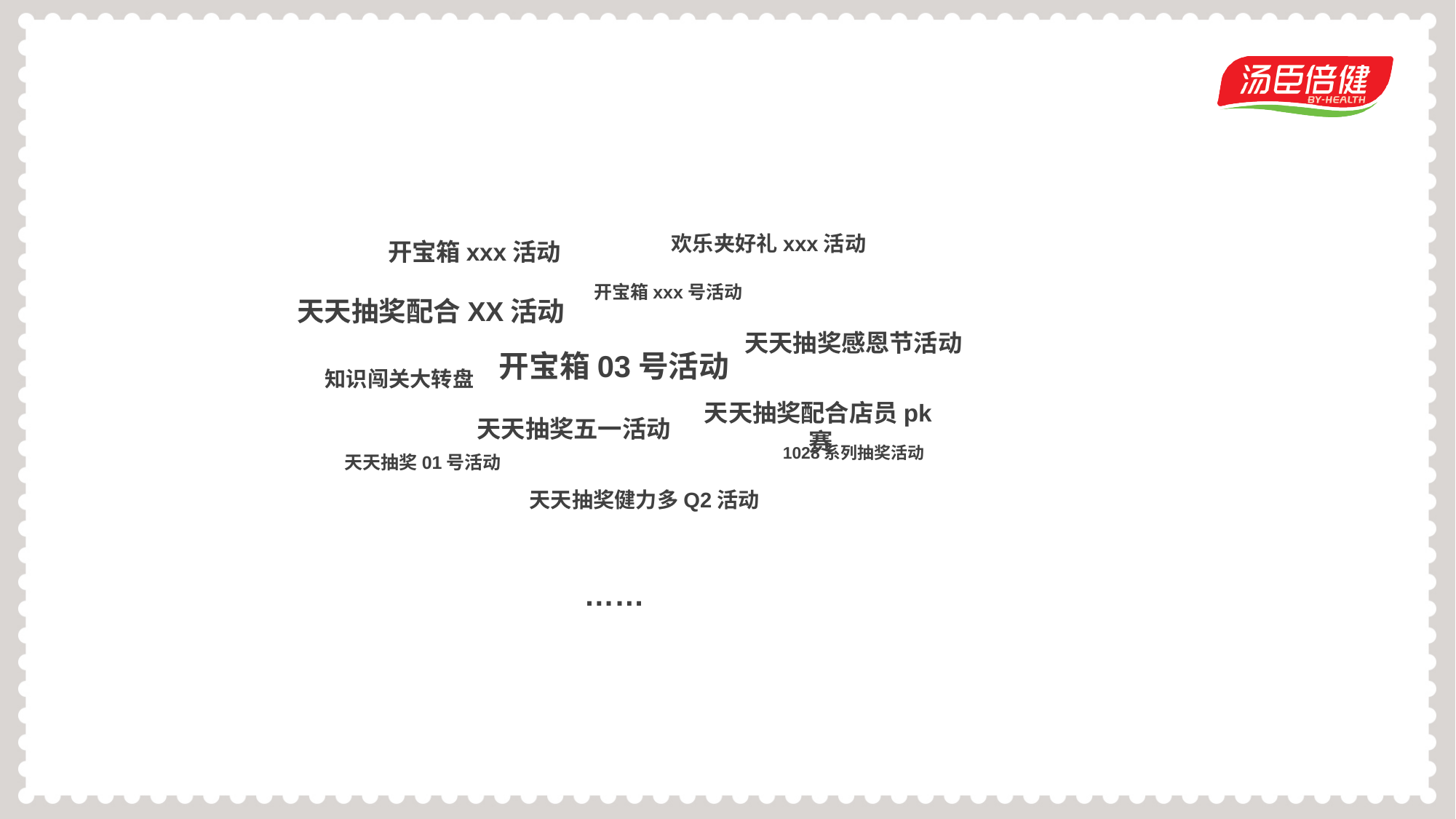

欢乐夹好礼xxx活动
开宝箱xxx活动
开宝箱xxx号活动
天天抽奖配合XX活动
天天抽奖感恩节活动
开宝箱03号活动
知识闯关大转盘
天天抽奖配合店员pk赛
天天抽奖五一活动
1028系列抽奖活动
天天抽奖01号活动
天天抽奖健力多Q2活动
……